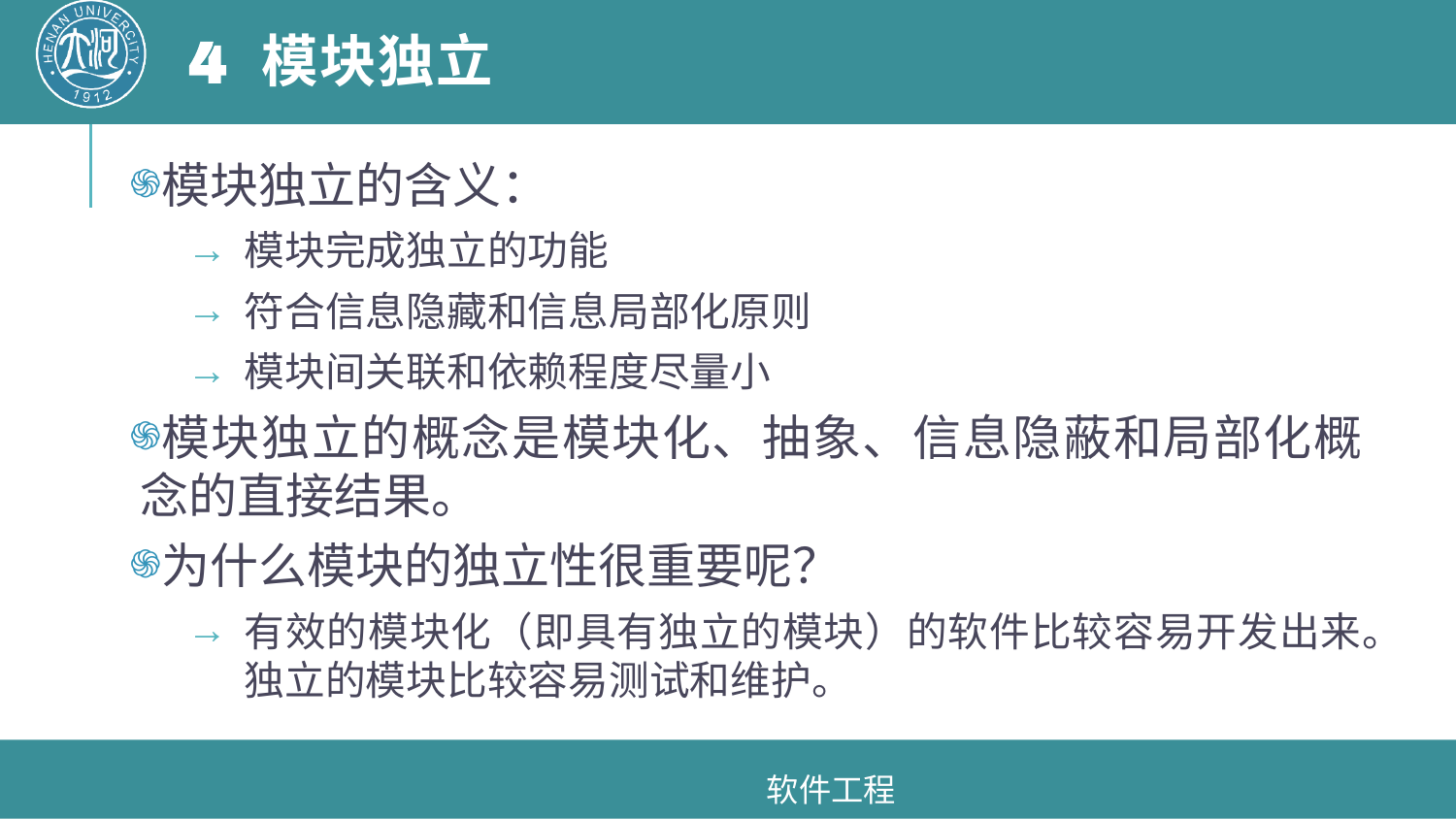

# 4 模块独立
模块独立的含义：
模块完成独立的功能
符合信息隐藏和信息局部化原则
模块间关联和依赖程度尽量小
模块独立的概念是模块化、抽象、信息隐蔽和局部化概念的直接结果。
为什么模块的独立性很重要呢？
有效的模块化（即具有独立的模块）的软件比较容易开发出来。独立的模块比较容易测试和维护。

软件工程
146